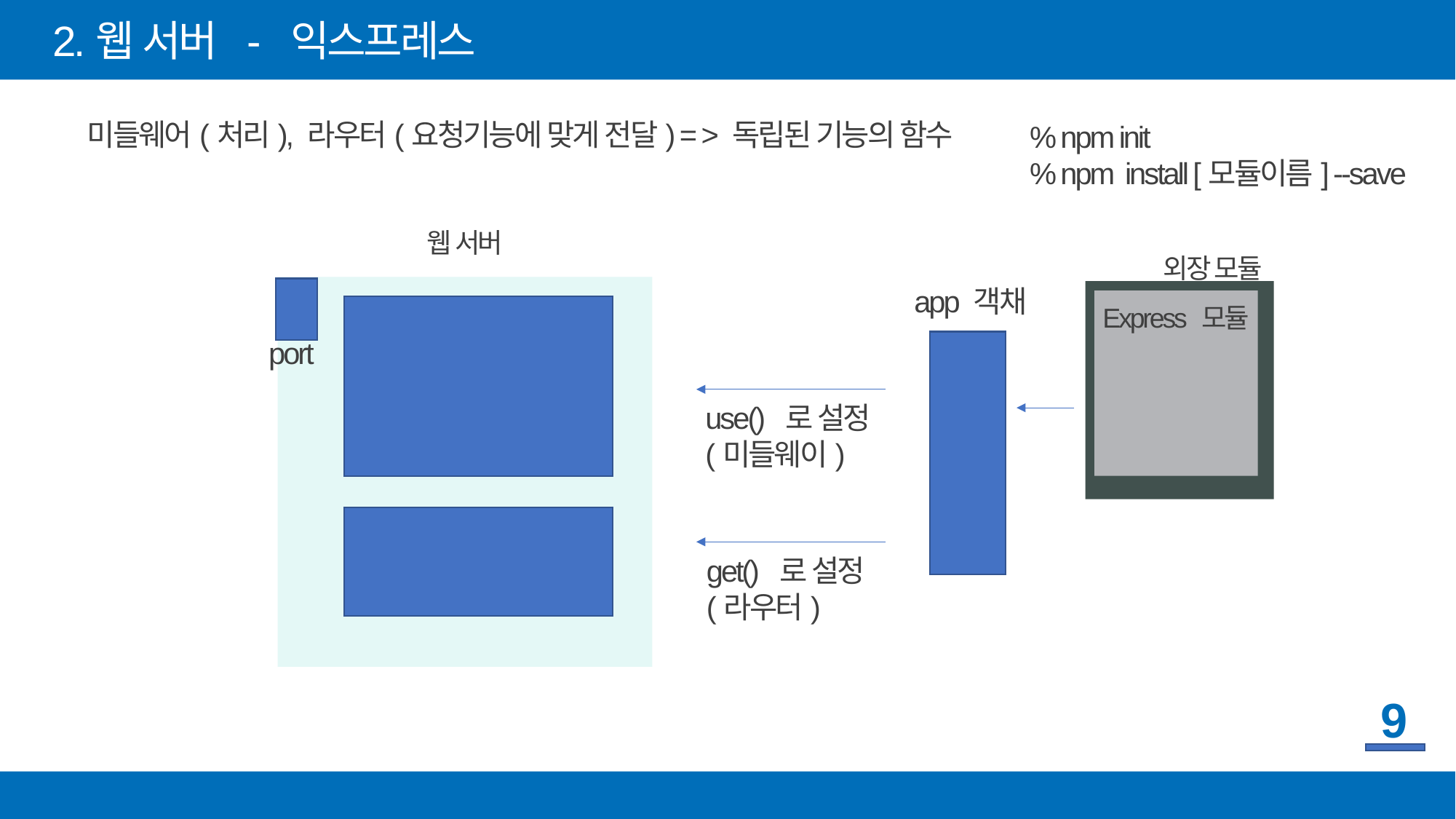

2.웹 서버  -  익스프레스
미들웨어(처리), 라우터(요청기능에 맞게 전달) = > 독립된 기능의 함수
% npm init
% npm  install [모듈이름] --save
웹 서버
외장 모듈

app 객채

Express 모듈

미들웨어1
미들웨어2
………
port

use()  로 설정
(미들웨이)

라우터
(요청패턴)
get()  로 설정
(라우터)
9